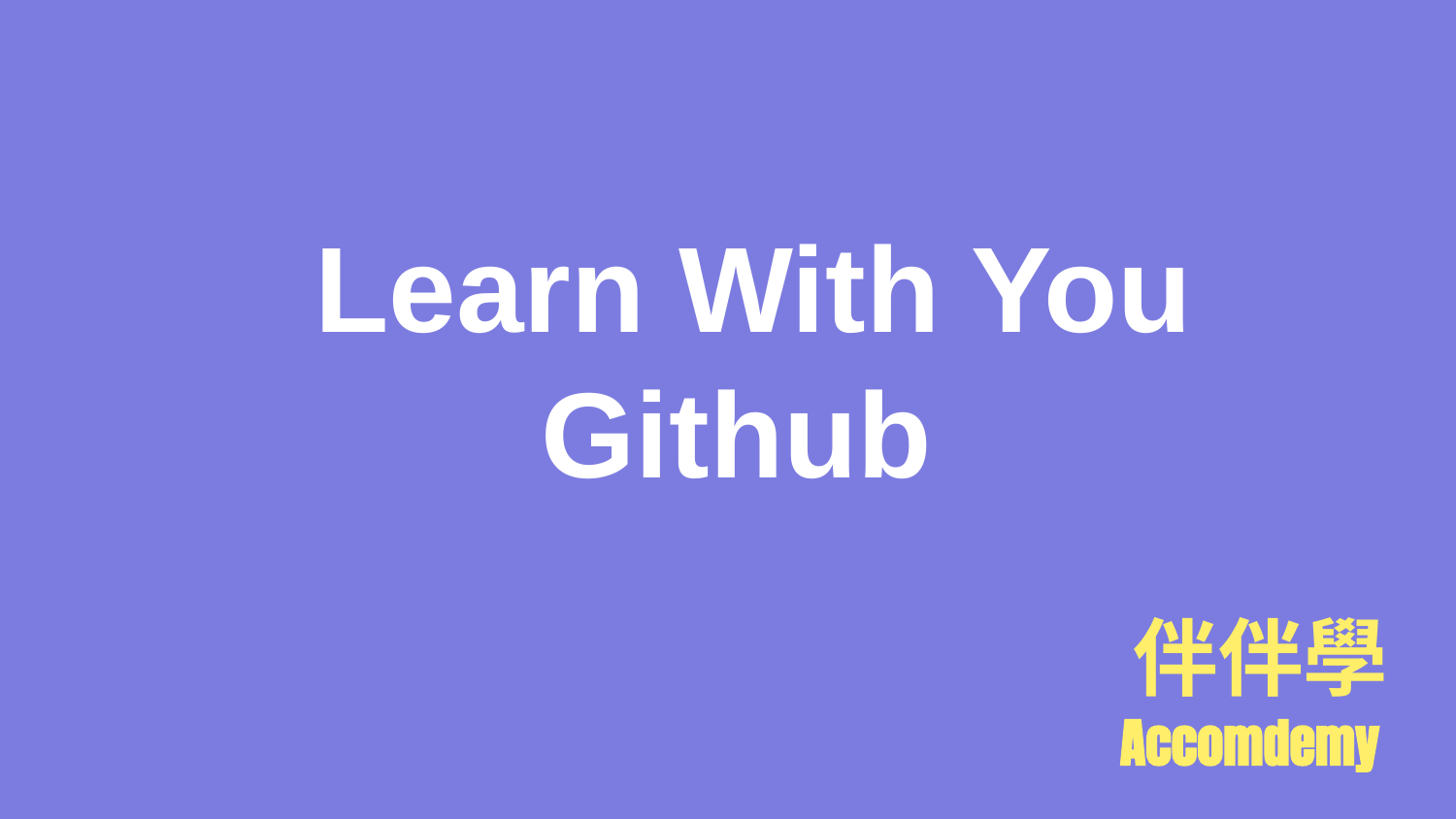

# Learn With You Github

伴伴學
Accomdemy